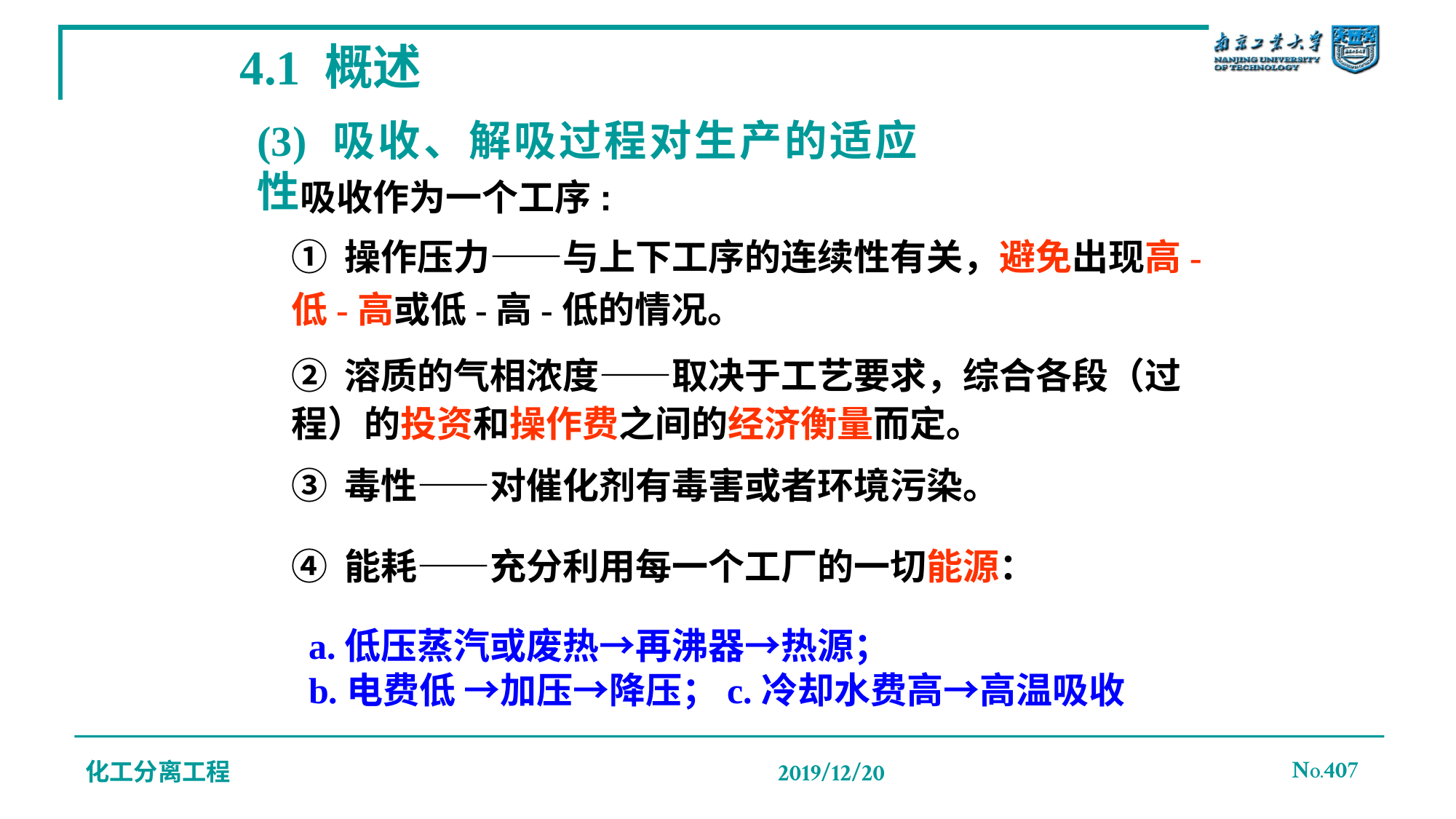

# 4.1 概述
(3) 吸收、解吸过程对生产的适应性
吸收作为一个工序:
① 操作压力——与上下工序的连续性有关，避免出现高-低-高或低-高-低的情况。
② 溶质的气相浓度——取决于工艺要求，综合各段（过程）的投资和操作费之间的经济衡量而定。
③ 毒性——对催化剂有毒害或者环境污染。
④ 能耗——充分利用每一个工厂的一切能源：
a.低压蒸汽或废热→再沸器→热源；
b.电费低 →加压→降压；c.冷却水费高→高温吸收
化工分离工程
2019/12/20
NO.407